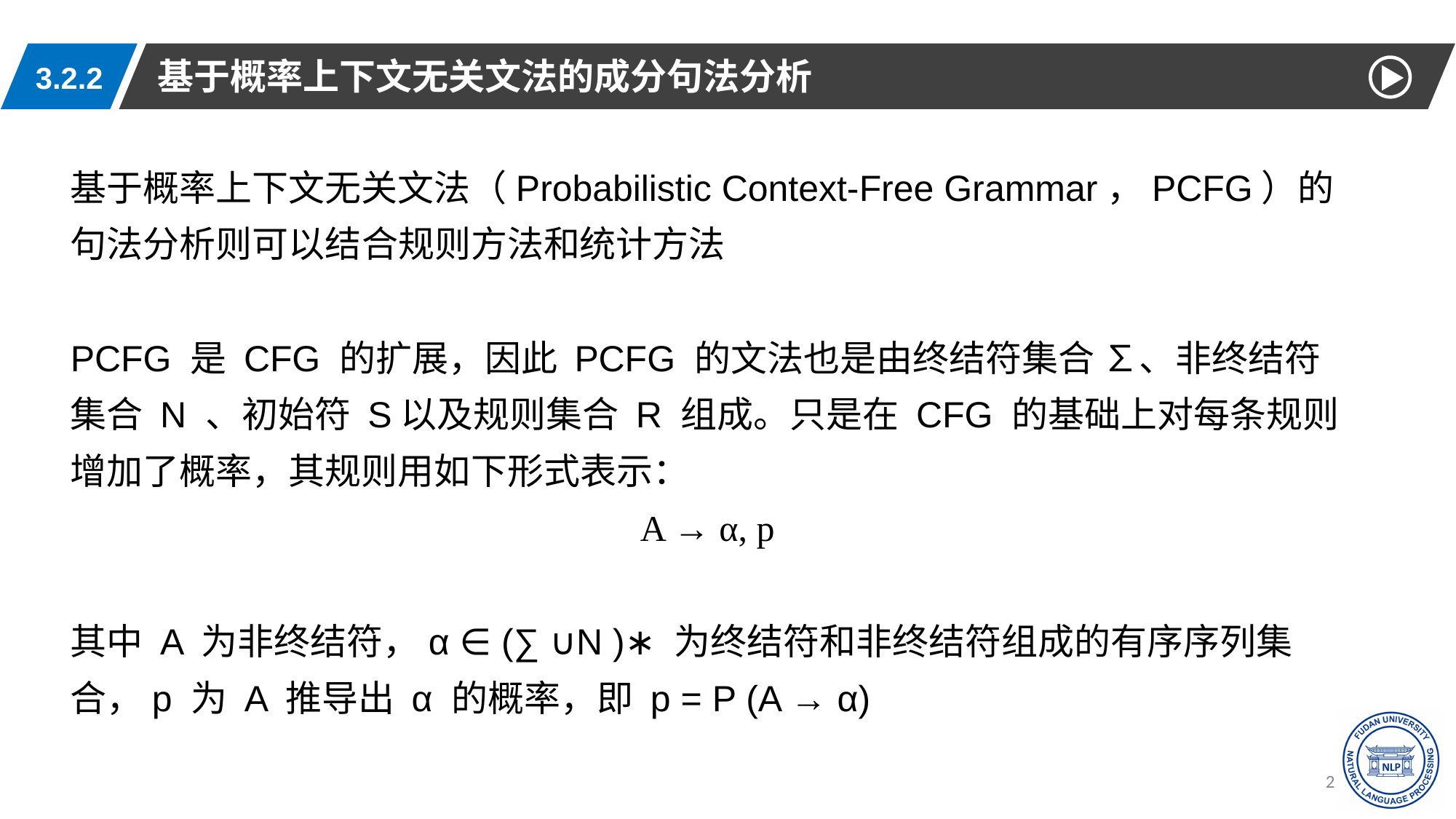

基于概率上下文无关文法的成分句法分析
3.2.2

基于概率上下文无关文法（Probabilistic Context-Free Grammar，PCFG）的句法分析则可以结合规则方法和统计方法

PCFG 是 CFG 的扩展，因此 PCFG 的文法也是由终结符集合 ∑、非终结符集合 N 、初始符 S以及规则集合 R 组成。只是在 CFG 的基础上对每条规则增加了概率，其规则用如下形式表示：
A → α, p

其中 A 为非终结符，α ∈ (∑ ∪N )∗ 为终结符和非终结符组成的有序序列集合，p 为 A 推导出 α 的概率，即 p = P (A → α)
27